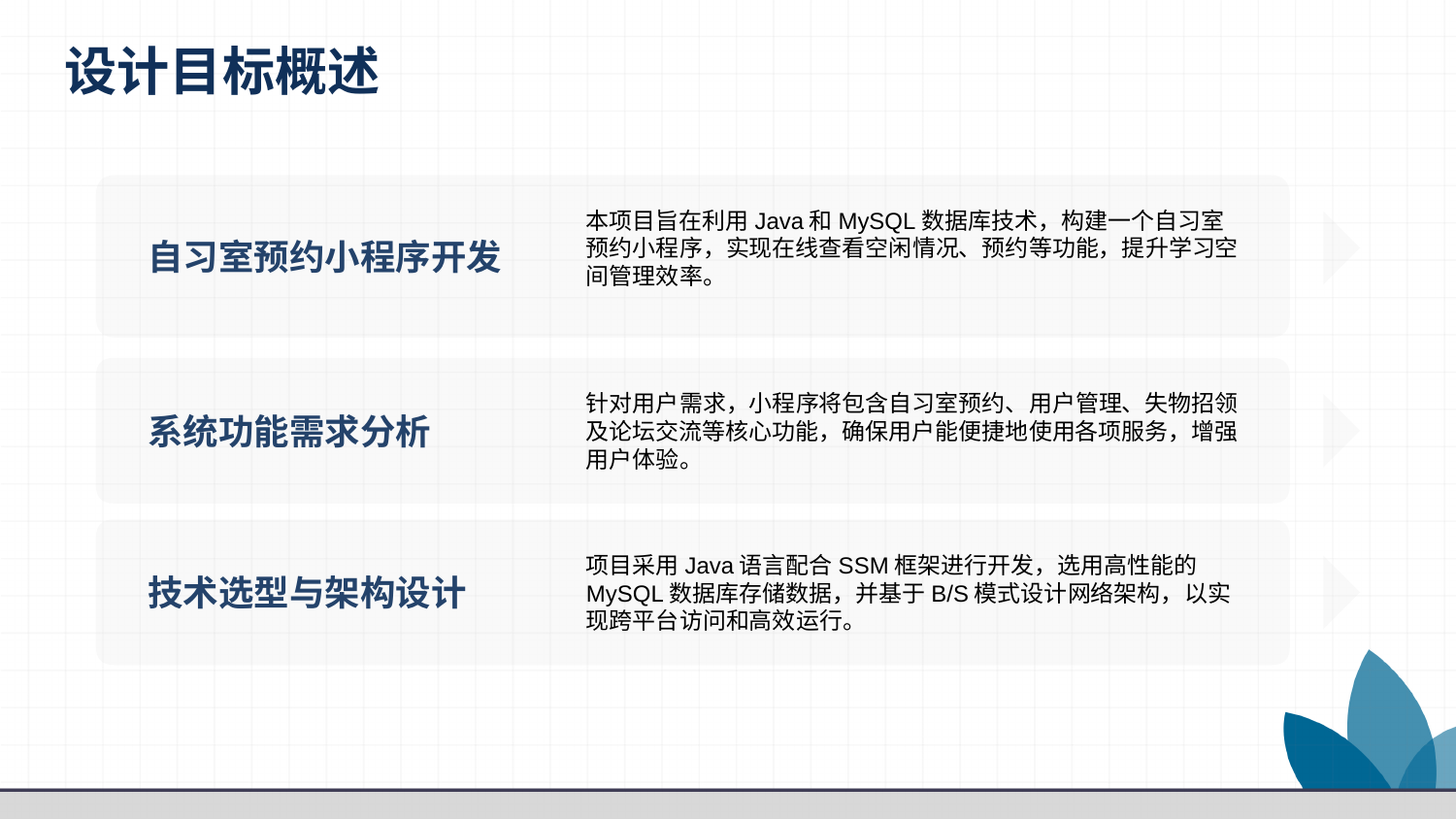

设计目标概述

本项目旨在利用Java和MySQL数据库技术，构建一个自习室预约小程序，实现在线查看空闲情况、预约等功能，提升学习空间管理效率。
自习室预约小程序开发

针对用户需求，小程序将包含自习室预约、用户管理、失物招领及论坛交流等核心功能，确保用户能便捷地使用各项服务，增强用户体验。
系统功能需求分析

项目采用Java语言配合SSM框架进行开发，选用高性能的MySQL数据库存储数据，并基于B/S模式设计网络架构，以实现跨平台访问和高效运行。
技术选型与架构设计